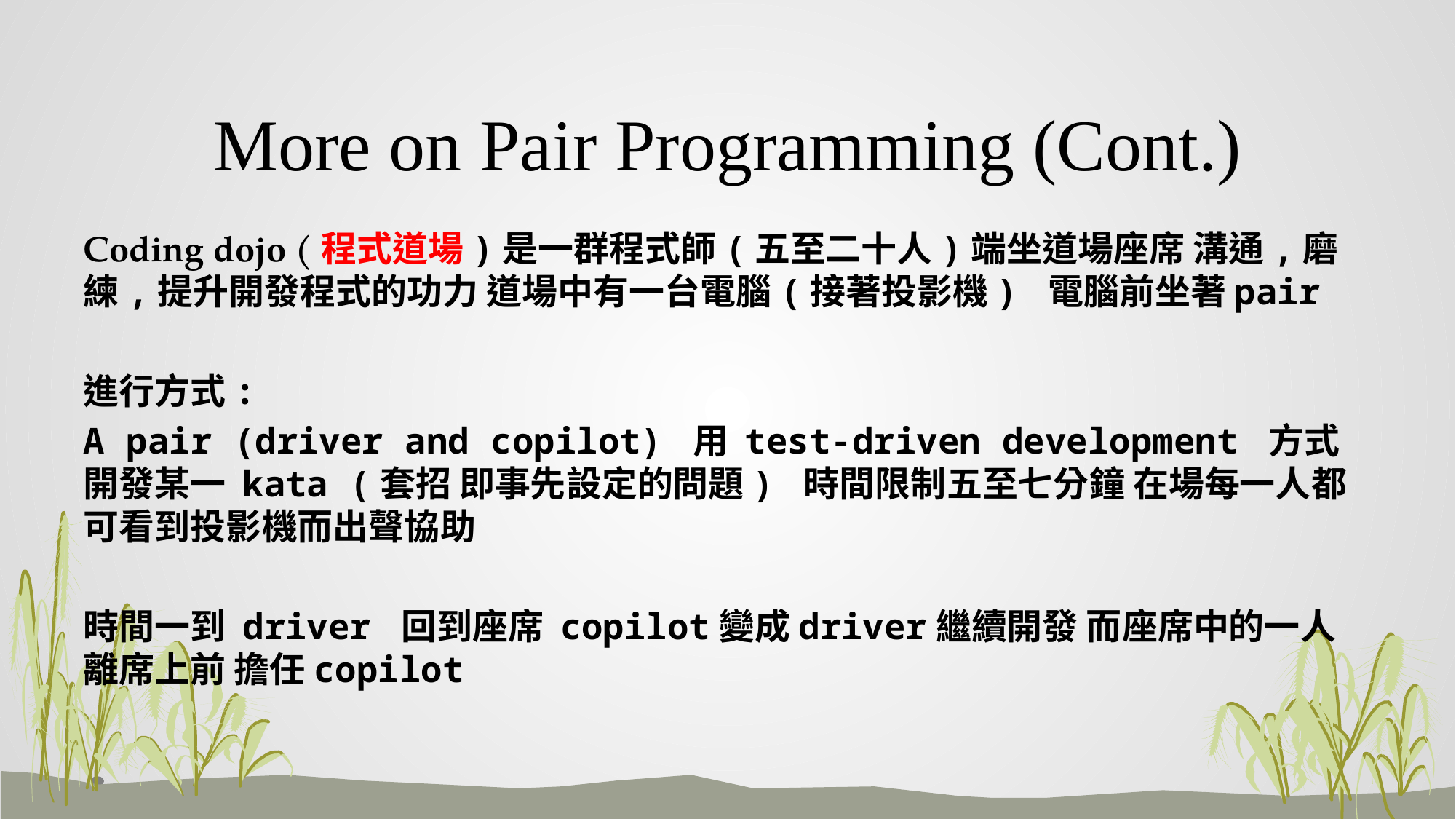

# More on Pair Programming (Cont.)
Coding dojo (程式道場)是一群程式師(五至二十人)端坐道場座席 溝通,磨練,提升開發程式的功力 道場中有一台電腦(接著投影機) 電腦前坐著pair

進行方式:
A pair (driver and copilot) 用 test-driven development 方式開發某一 kata (套招 即事先設定的問題) 時間限制五至七分鐘 在場每一人都可看到投影機而出聲協助

時間一到 driver 回到座席 copilot變成driver繼續開發 而座席中的一人離席上前 擔任copilot